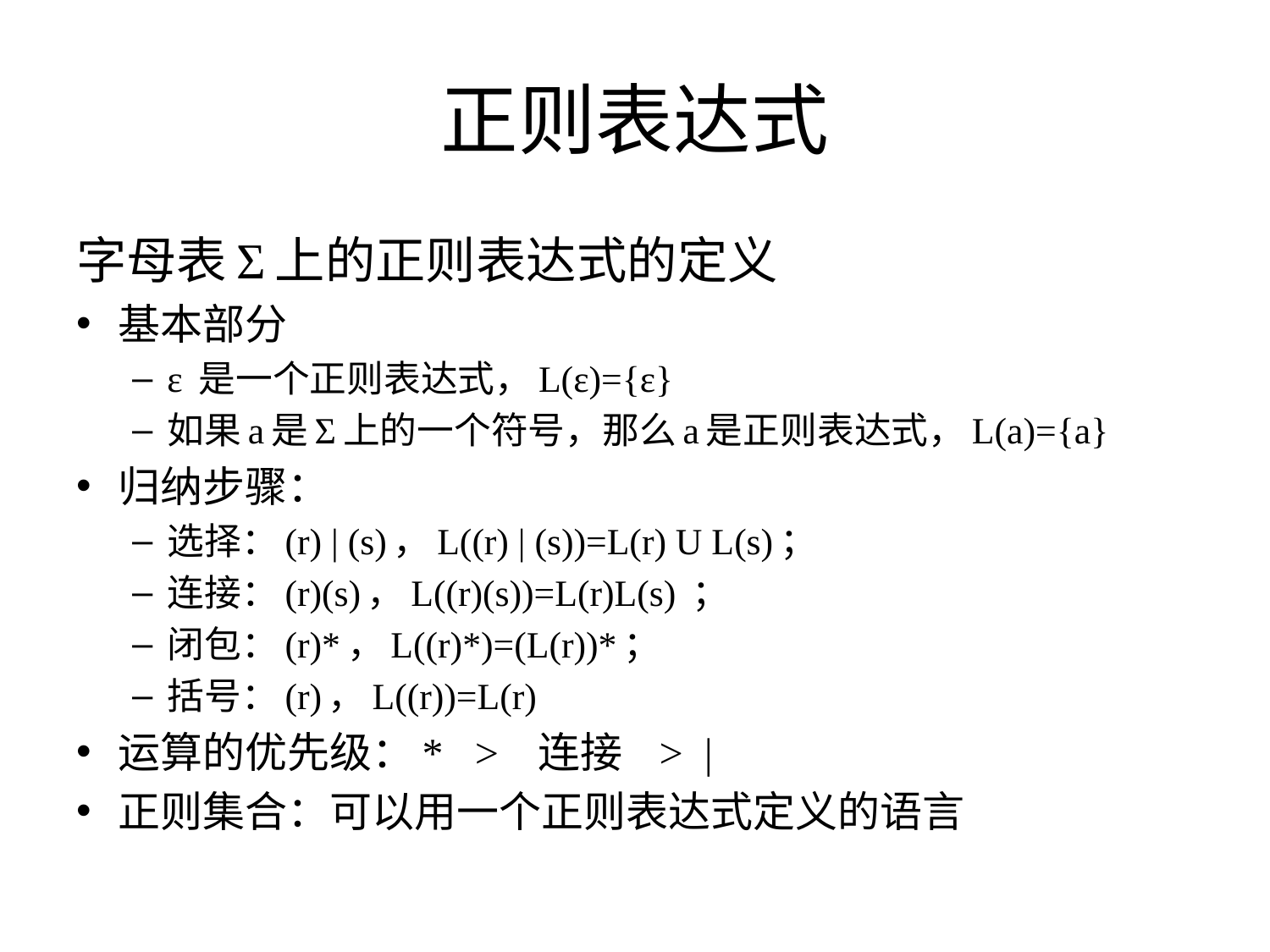

# 正则表达式
字母表Σ上的正则表达式的定义
基本部分
ε 是一个正则表达式，L(ε)={ε}
如果a是Σ上的一个符号，那么a是正则表达式，L(a)={a}
归纳步骤：
选择：(r) | (s)，L((r) | (s))=L(r) U L(s)；
连接：(r)(s)，L((r)(s))=L(r)L(s) ；
闭包：(r)*，L((r)*)=(L(r))*；
括号：(r)，L((r))=L(r)
运算的优先级：*   >   连接   >  |
正则集合：可以用一个正则表达式定义的语言